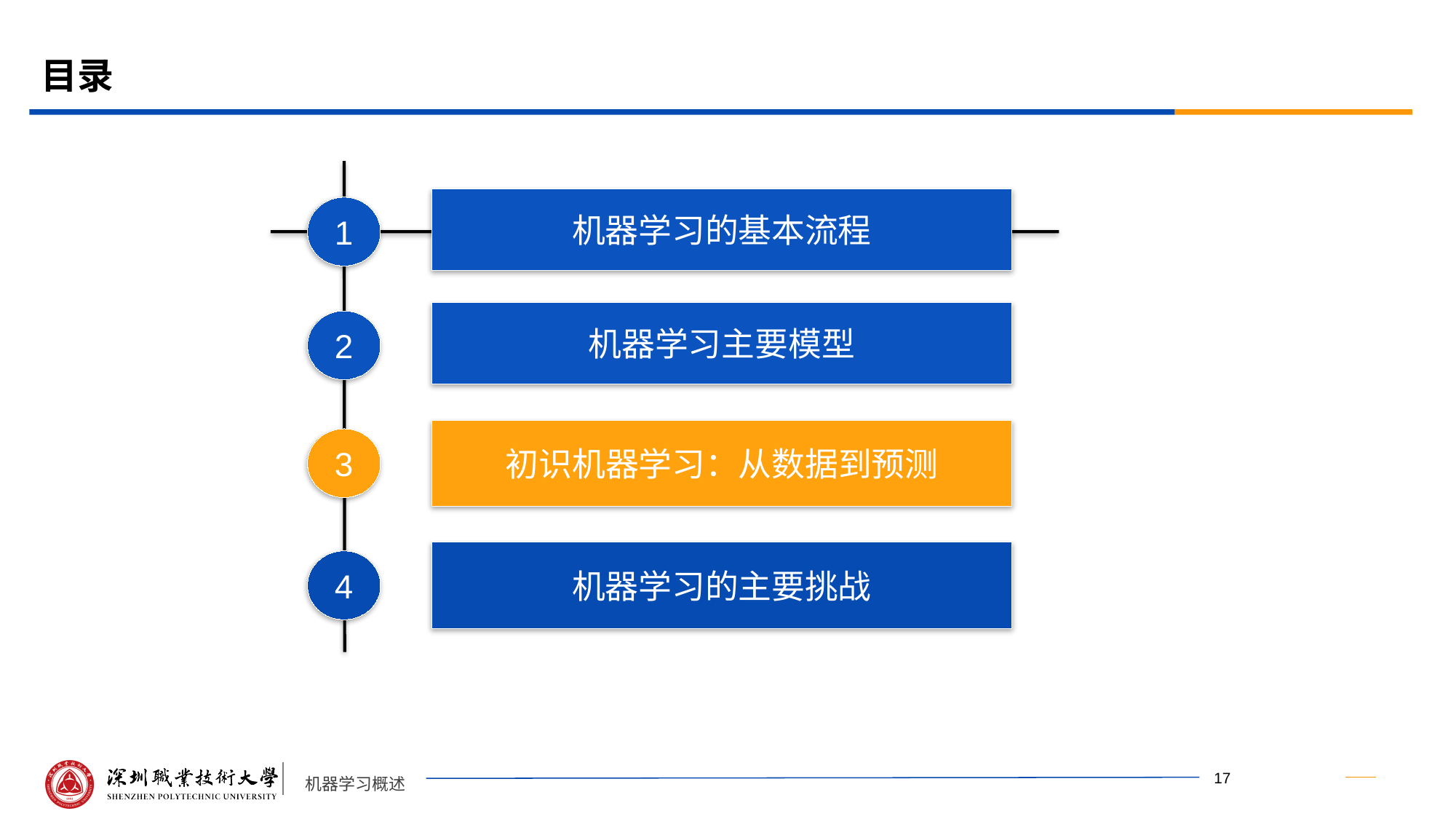

# 目录
机器学习的基本流程
1

机器学习主要模型
2
初识机器学习：从数据到预测
3
机器学习的主要挑战
4